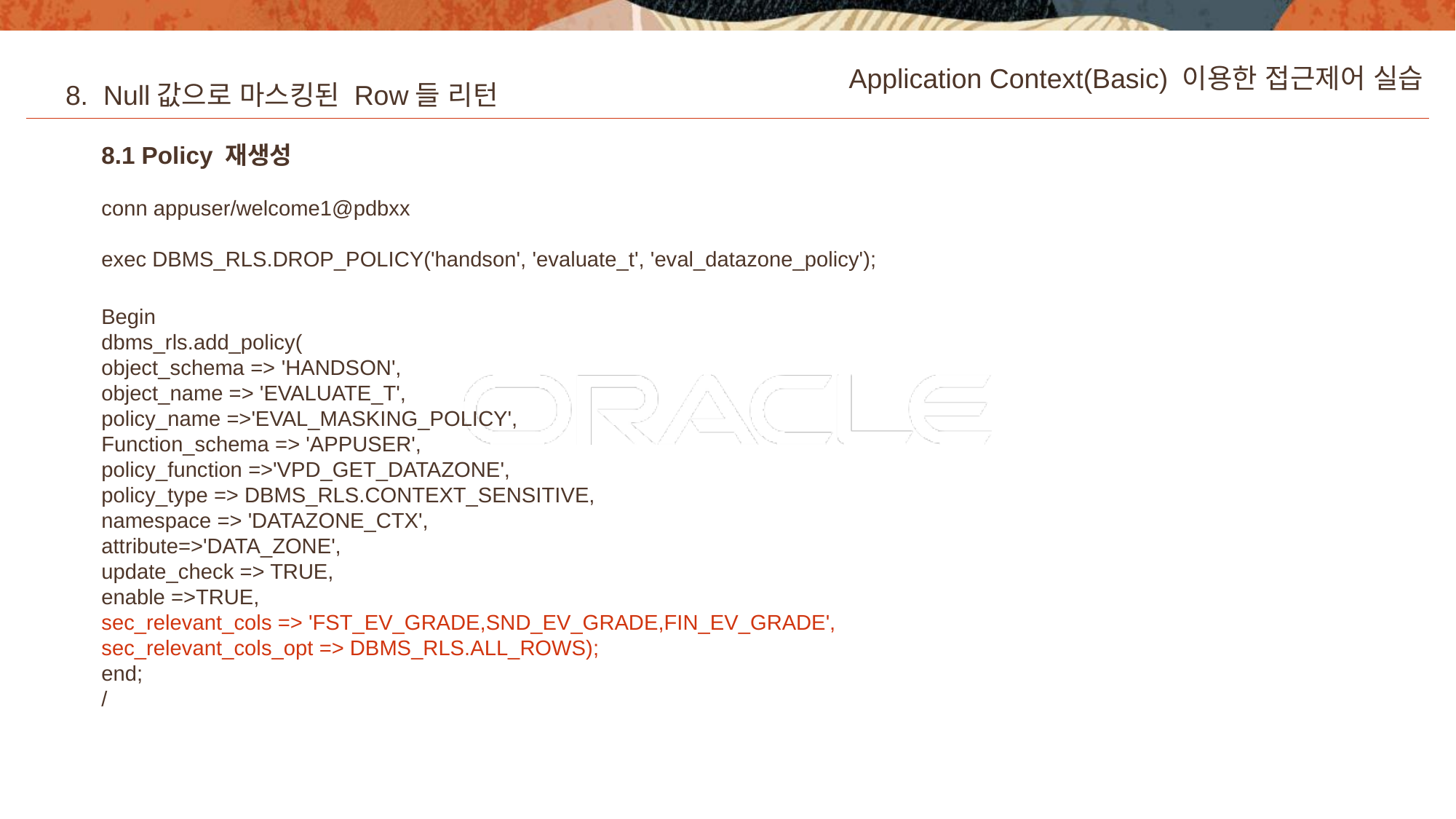

Application Context(Basic) 이용한 접근제어 실습
8.  Null값으로 마스킹된 Row들 리턴
8.1 Policy 재생성

conn appuser/welcome1@pdbxx

exec DBMS_RLS.DROP_POLICY('handson', 'evaluate_t', 'eval_datazone_policy');

Begin
dbms_rls.add_policy(
object_schema => 'HANDSON',
object_name => 'EVALUATE_T',
policy_name =>'EVAL_MASKING_POLICY',
Function_schema => 'APPUSER',
policy_function =>'VPD_GET_DATAZONE',
policy_type => DBMS_RLS.CONTEXT_SENSITIVE,
namespace => 'DATAZONE_CTX',
attribute=>'DATA_ZONE',
update_check => TRUE,
enable =>TRUE,
sec_relevant_cols => 'FST_EV_GRADE,SND_EV_GRADE,FIN_EV_GRADE',
sec_relevant_cols_opt => DBMS_RLS.ALL_ROWS);
end;
/
35
Copyright © 2020, Oracle and/or its affiliates. All rights reserved.